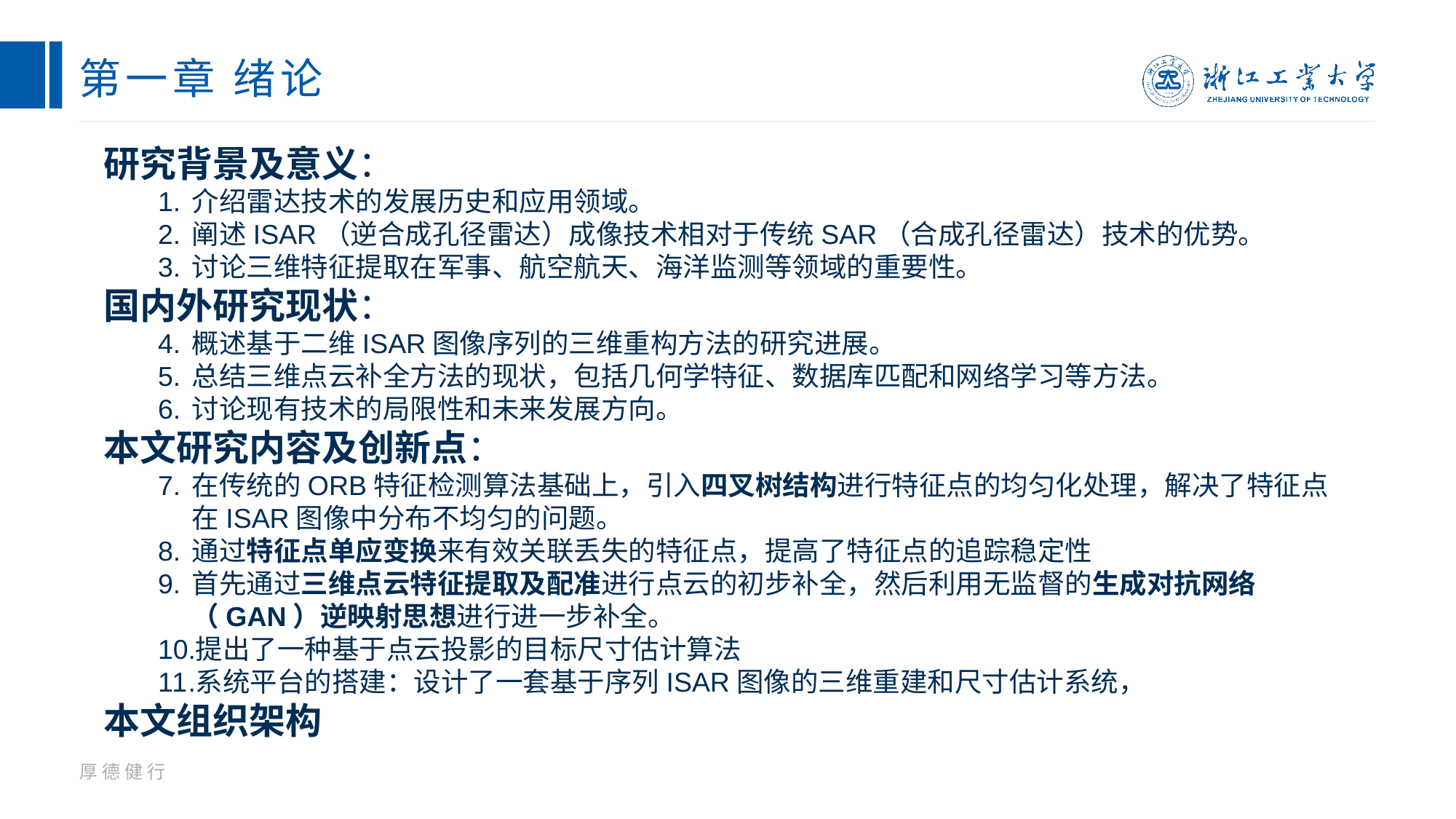

# 第一章 绪论
研究背景及意义：
介绍雷达技术的发展历史和应用领域。
阐述ISAR（逆合成孔径雷达）成像技术相对于传统SAR（合成孔径雷达）技术的优势。
讨论三维特征提取在军事、航空航天、海洋监测等领域的重要性。
国内外研究现状：
概述基于二维ISAR图像序列的三维重构方法的研究进展。
总结三维点云补全方法的现状，包括几何学特征、数据库匹配和网络学习等方法。
讨论现有技术的局限性和未来发展方向。
本文研究内容及创新点：
在传统的ORB特征检测算法基础上，引入四叉树结构进行特征点的均匀化处理，解决了特征点在ISAR图像中分布不均匀的问题。
通过特征点单应变换来有效关联丢失的特征点，提高了特征点的追踪稳定性
首先通过三维点云特征提取及配准进行点云的初步补全，然后利用无监督的生成对抗网络（GAN）逆映射思想进行进一步补全。
提出了一种基于点云投影的目标尺寸估计算法
系统平台的搭建：设计了一套基于序列ISAR图像的三维重建和尺寸估计系统，
本文组织架构